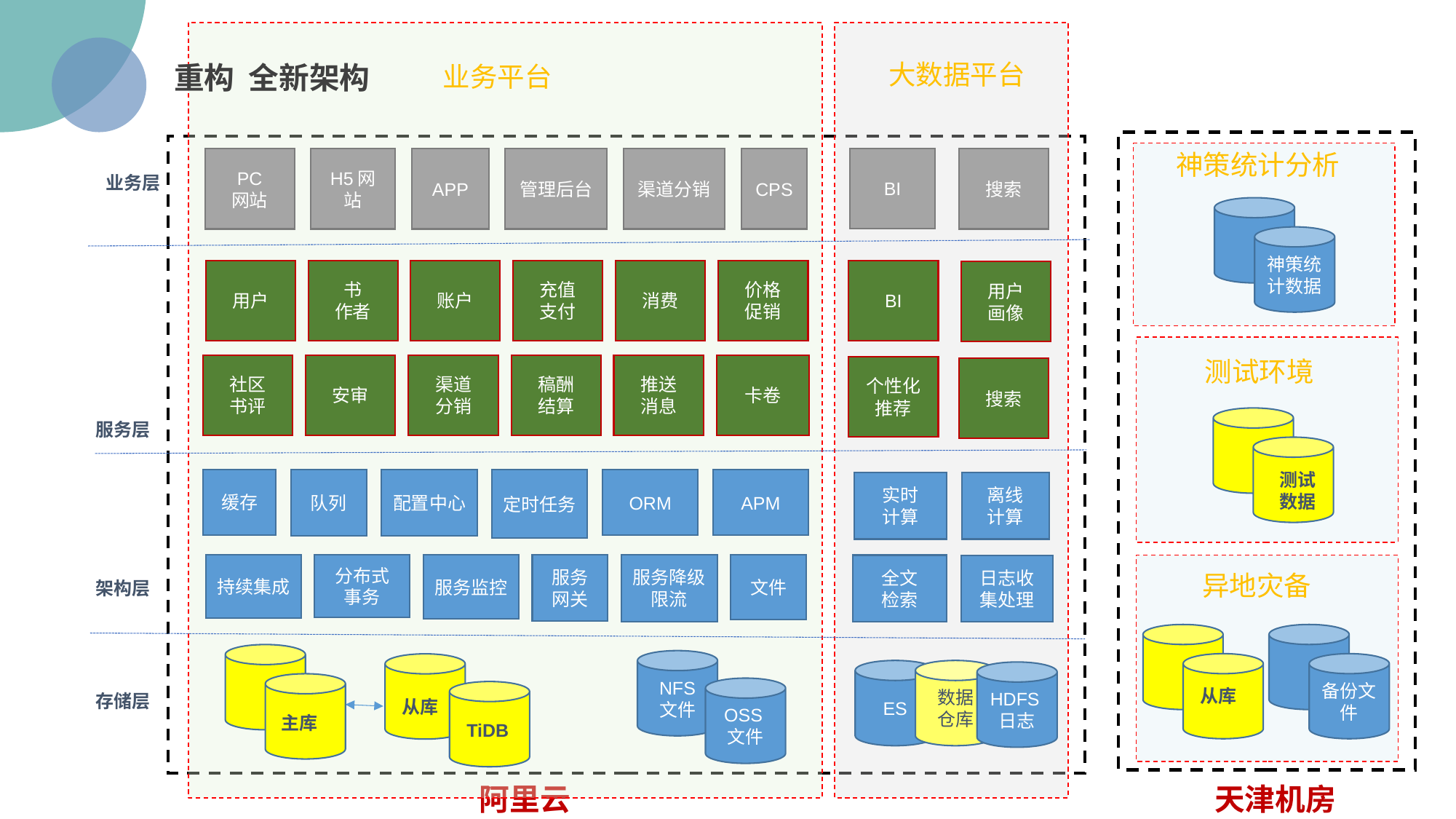

业务平台
PC
网站
H5网站
APP
管理后台
渠道分销
CPS
用户
书
作者
账户
充值
支付
消费
价格
促销
社区
书评
安审
渠道
分销
稿酬
结算
推送
消息
卡卷
缓存
队列
配置中心
定时任务
ORM
APM
持续集成
分布式
事务
服务监控
服务网关
服务降级限流
文件

主库
NFS
文件
OSS文件

TiDB
从库

大数据平台
BI
搜索
BI
用户
画像
个性化推荐
搜索
实时
计算
离线
计算
全文
检索
日志收集处理
ES
数据
仓库
HDFS日志

重构  全新架构

天津机房

阿里云
神策统计分析

神策统计数据

测试环境

测试
数据

异地灾备

从库

备份文件
业务层
服务层
架构层
存储层